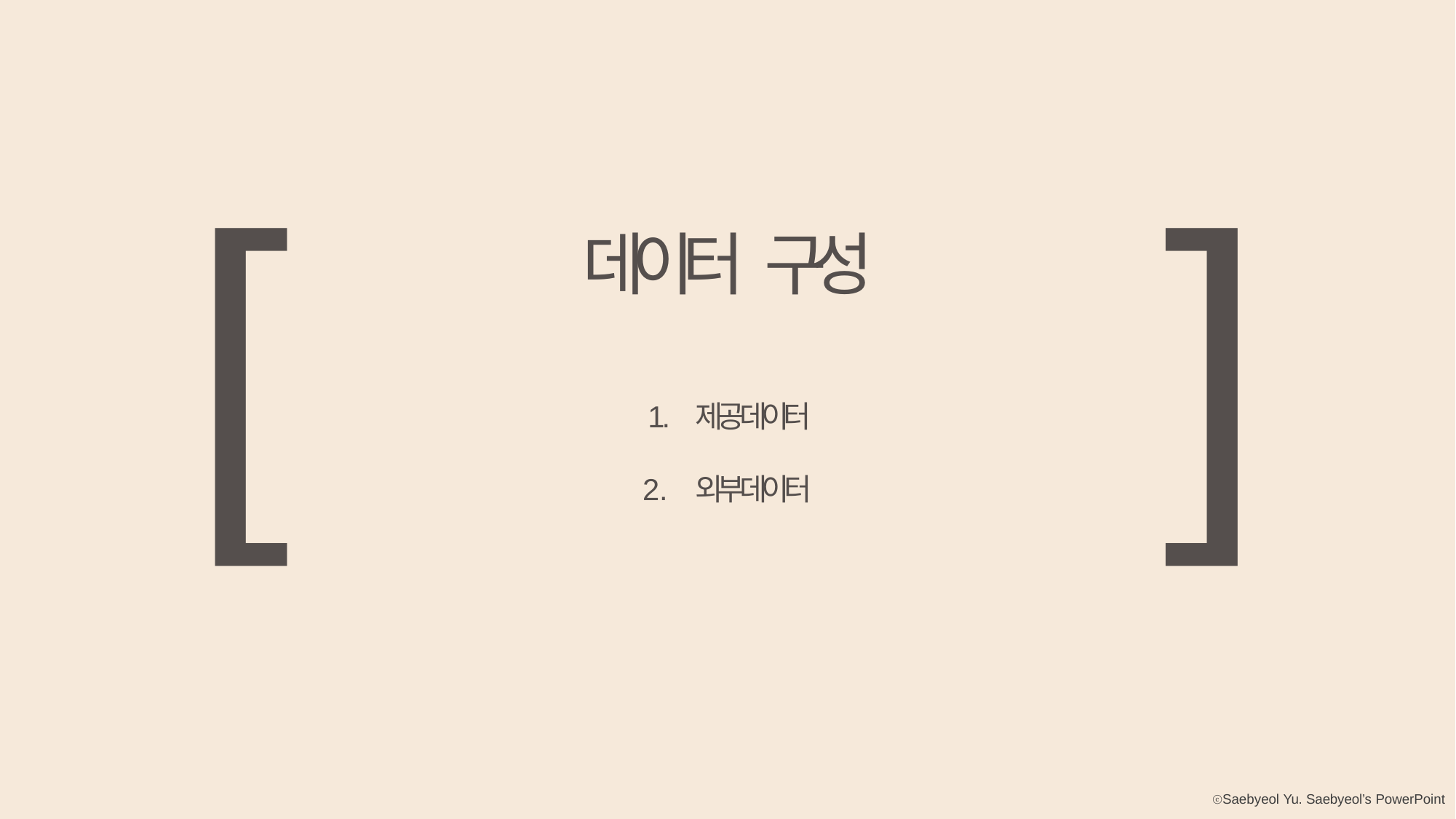

# [
]
데이터 구성
1.	제공데이터
2.	외부데이터
ⓒSaebyeol Yu. Saebyeol’s PowerPoint